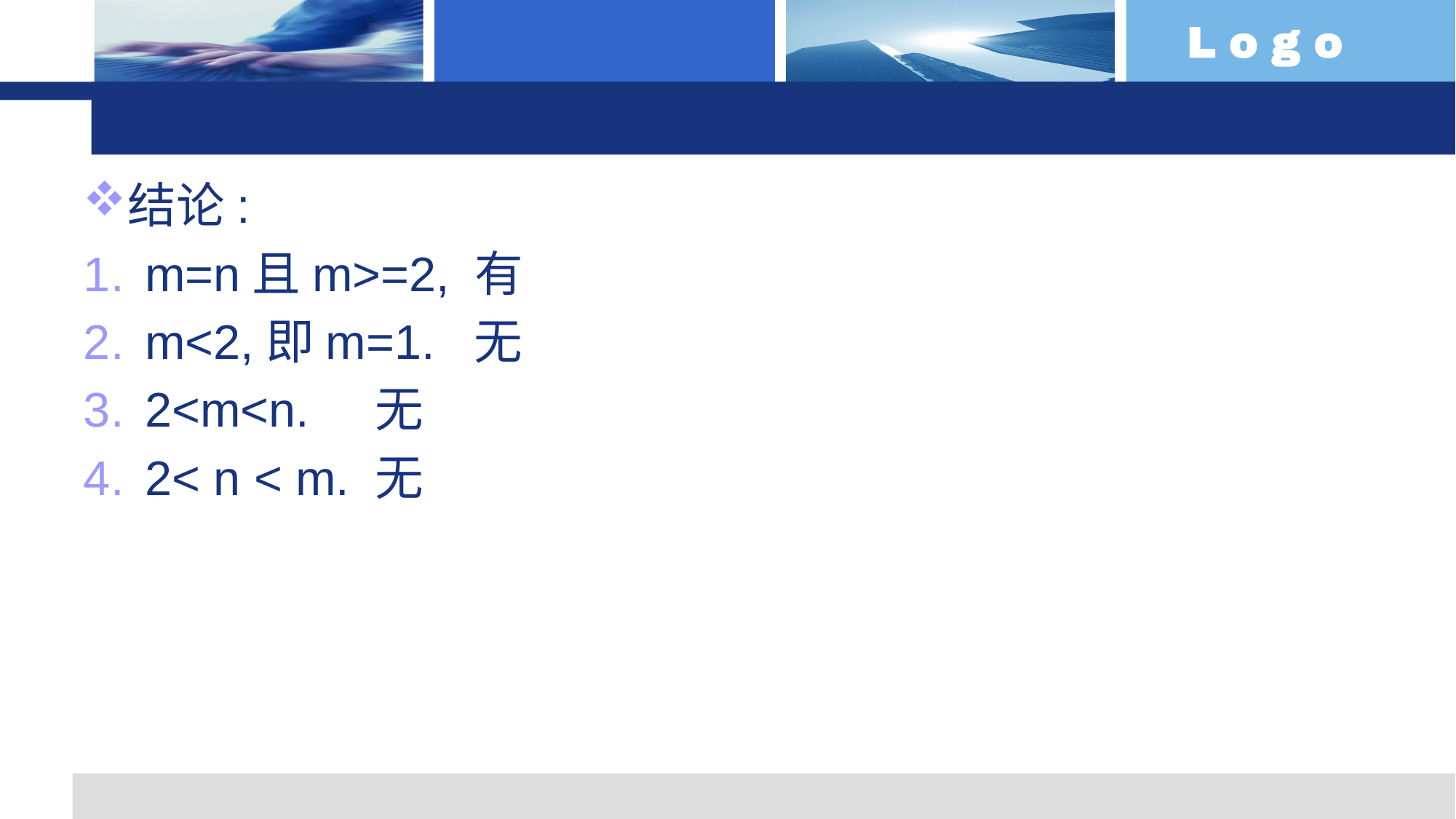

#
结论:
m=n且m>=2, 有
m<2,即m=1.  无
2<m<n.    无
2< n < m. 无

84